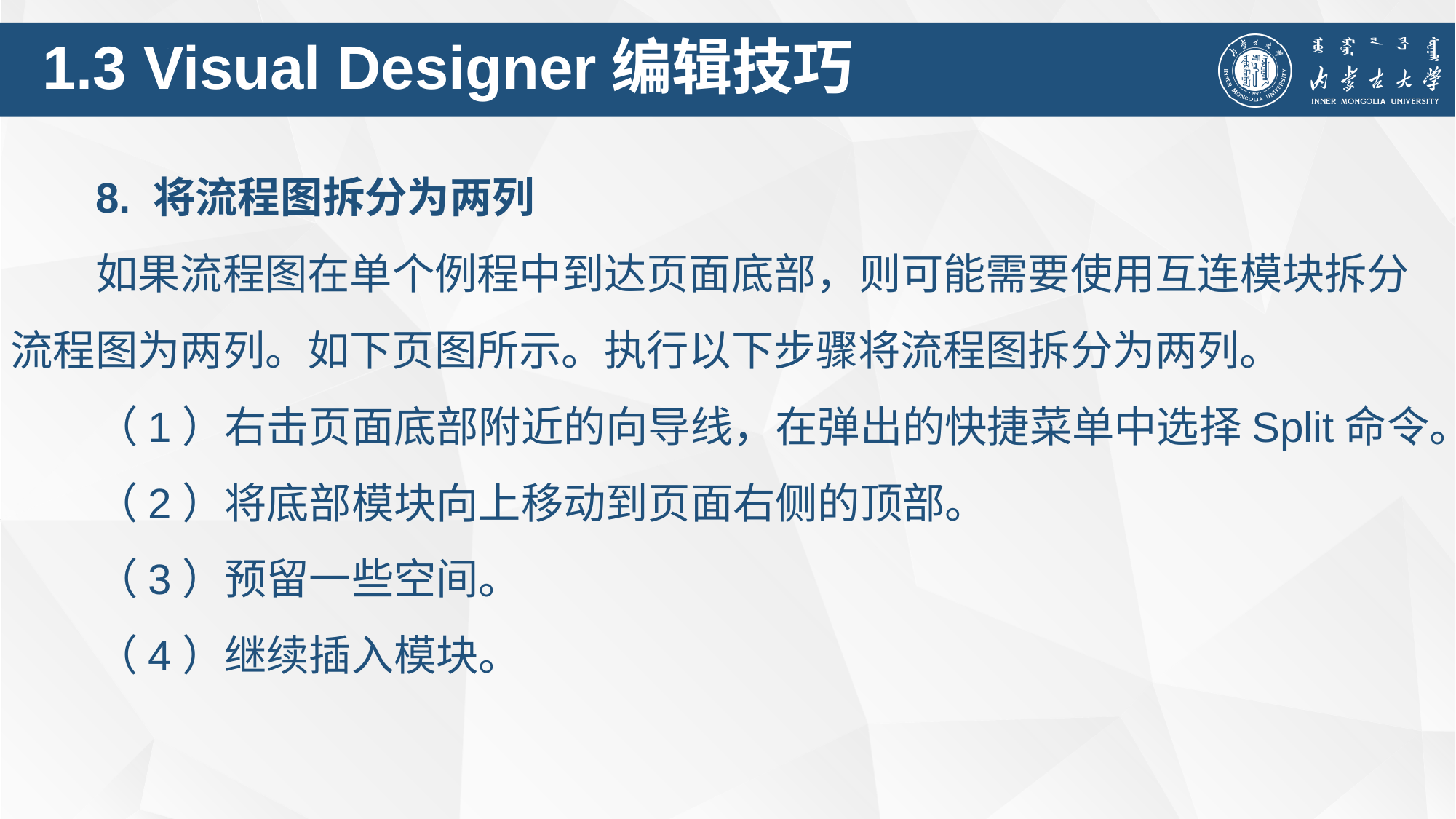

1.3 Visual Designer编辑技巧

8. 将流程图拆分为两列
如果流程图在单个例程中到达页面底部，则可能需要使用互连模块拆分流程图为两列。如下页图所示。执行以下步骤将流程图拆分为两列。
（1）右击页面底部附近的向导线，在弹出的快捷菜单中选择Split命令。
（2）将底部模块向上移动到页面右侧的顶部。
（3）预留一些空间。
（4）继续插入模块。